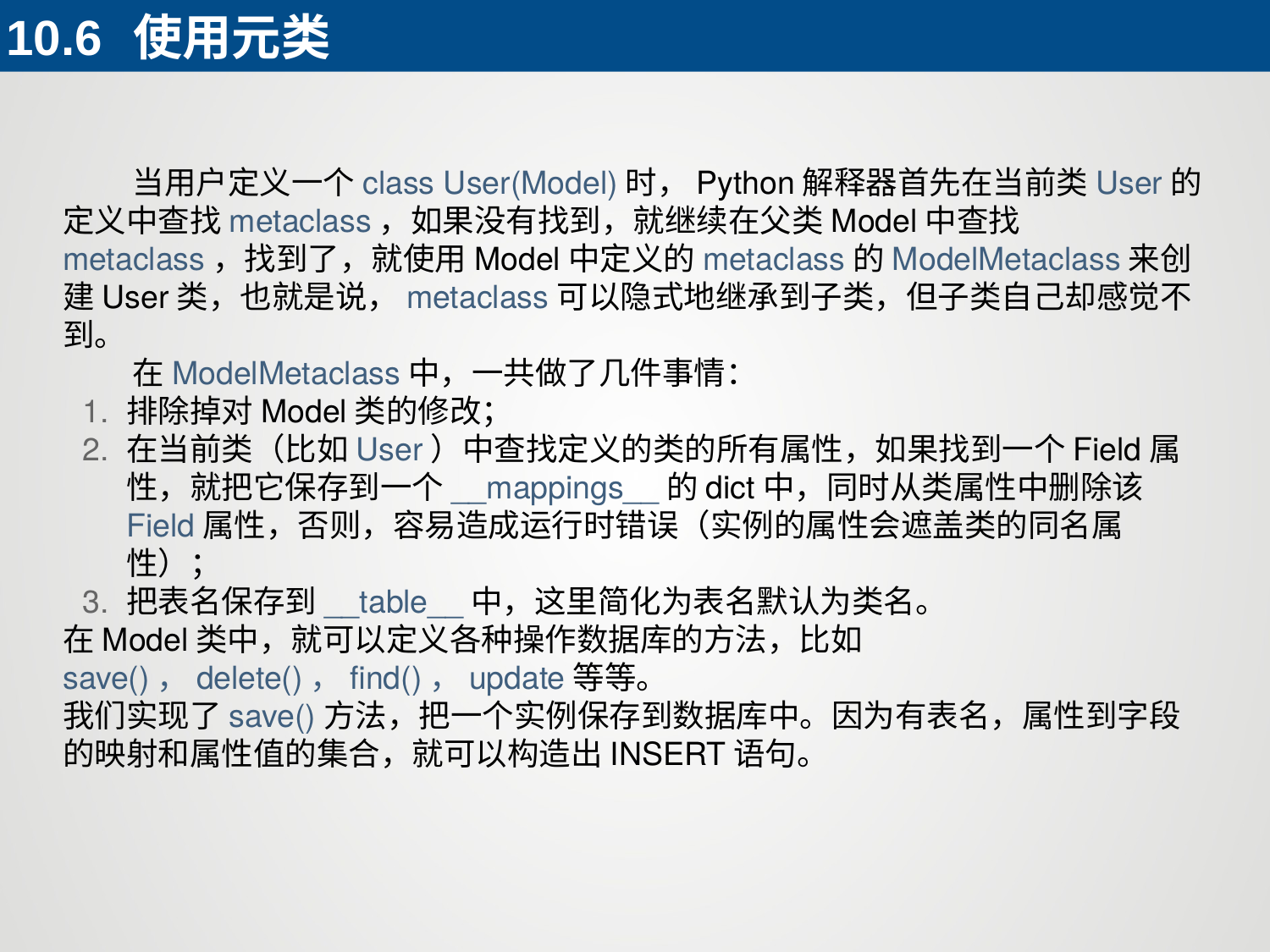

10.6	使用元类
       当用户定义一个class User(Model)时，Python解释器首先在当前类User的定义中查找metaclass，如果没有找到，就继续在父类Model中查找metaclass，找到了，就使用Model中定义的metaclass的ModelMetaclass来创建User类，也就是说，metaclass可以隐式地继承到子类，但子类自己却感觉不到。
       在ModelMetaclass中，一共做了几件事情：
排除掉对Model类的修改；
在当前类（比如User）中查找定义的类的所有属性，如果找到一个Field属性，就把它保存到一个__mappings__的dict中，同时从类属性中删除该Field属性，否则，容易造成运行时错误（实例的属性会遮盖类的同名属性）；
把表名保存到__table__中，这里简化为表名默认为类名。
在Model类中，就可以定义各种操作数据库的方法，比如save()，delete()，find()，update等等。
我们实现了save()方法，把一个实例保存到数据库中。因为有表名，属性到字段的映射和属性值的集合，就可以构造出INSERT语句。